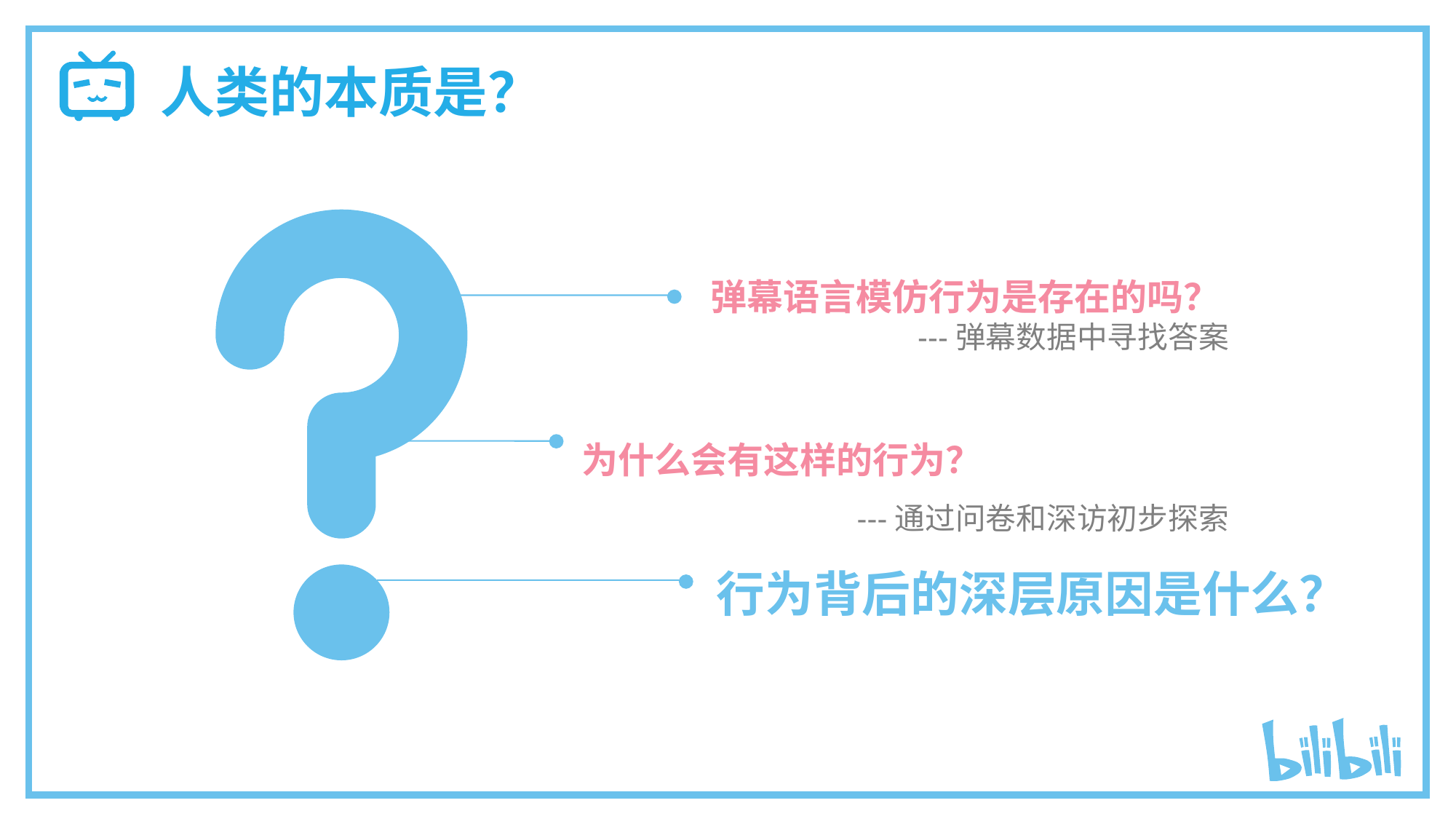

人类的本质是？

弹幕语言模仿行为是存在的吗？
---弹幕数据中寻找答案

为什么会有这样的行为？
---通过问卷和深访初步探索

行为背后的深层原因是什么？